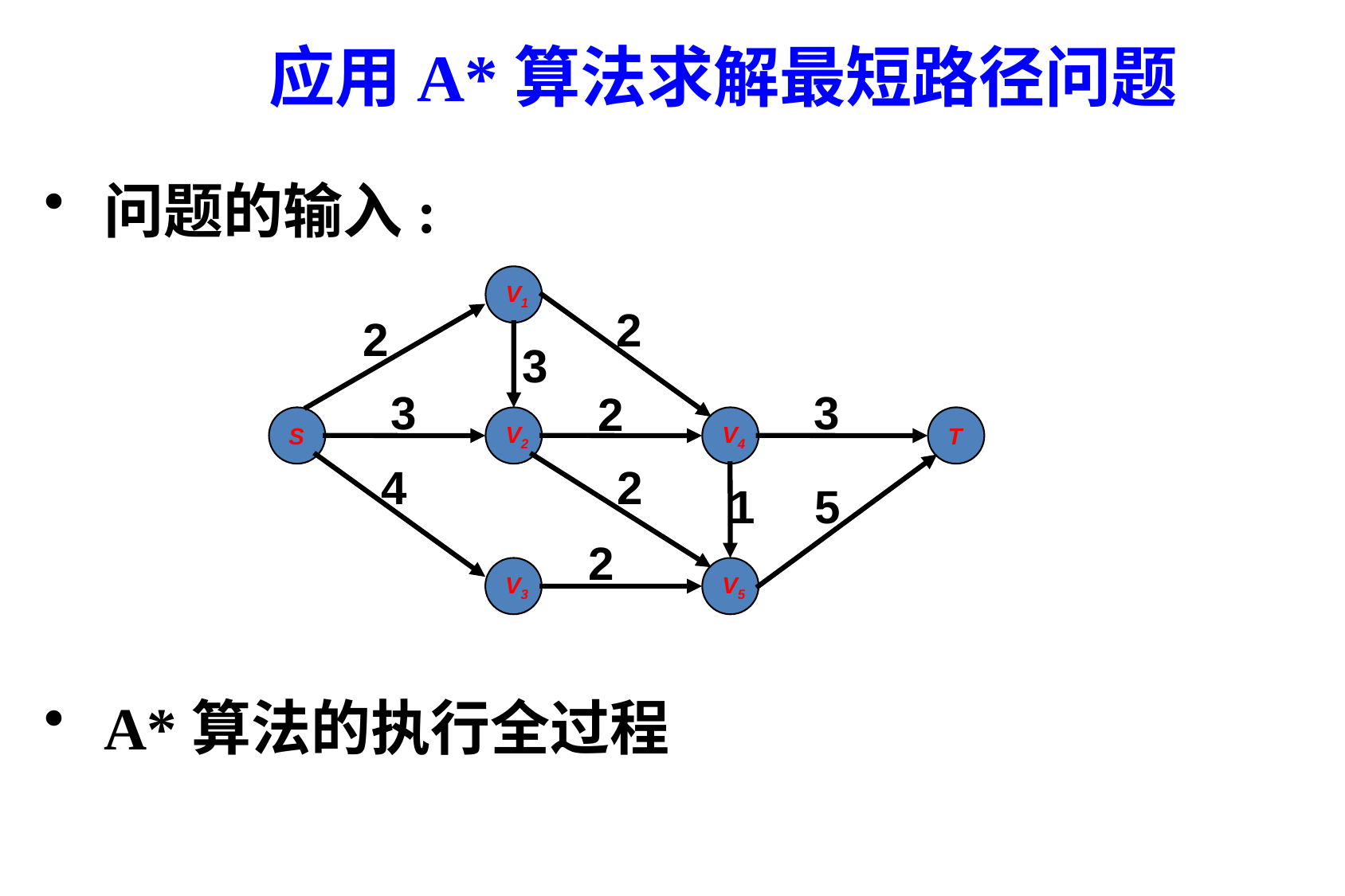

应用A*算法求解最短路径问题
问题的输入:
V1

S
V2
V4
T

V3
V5

2
2
3
3
3
2
4
2
5
2
1
A*算法的执行全过程